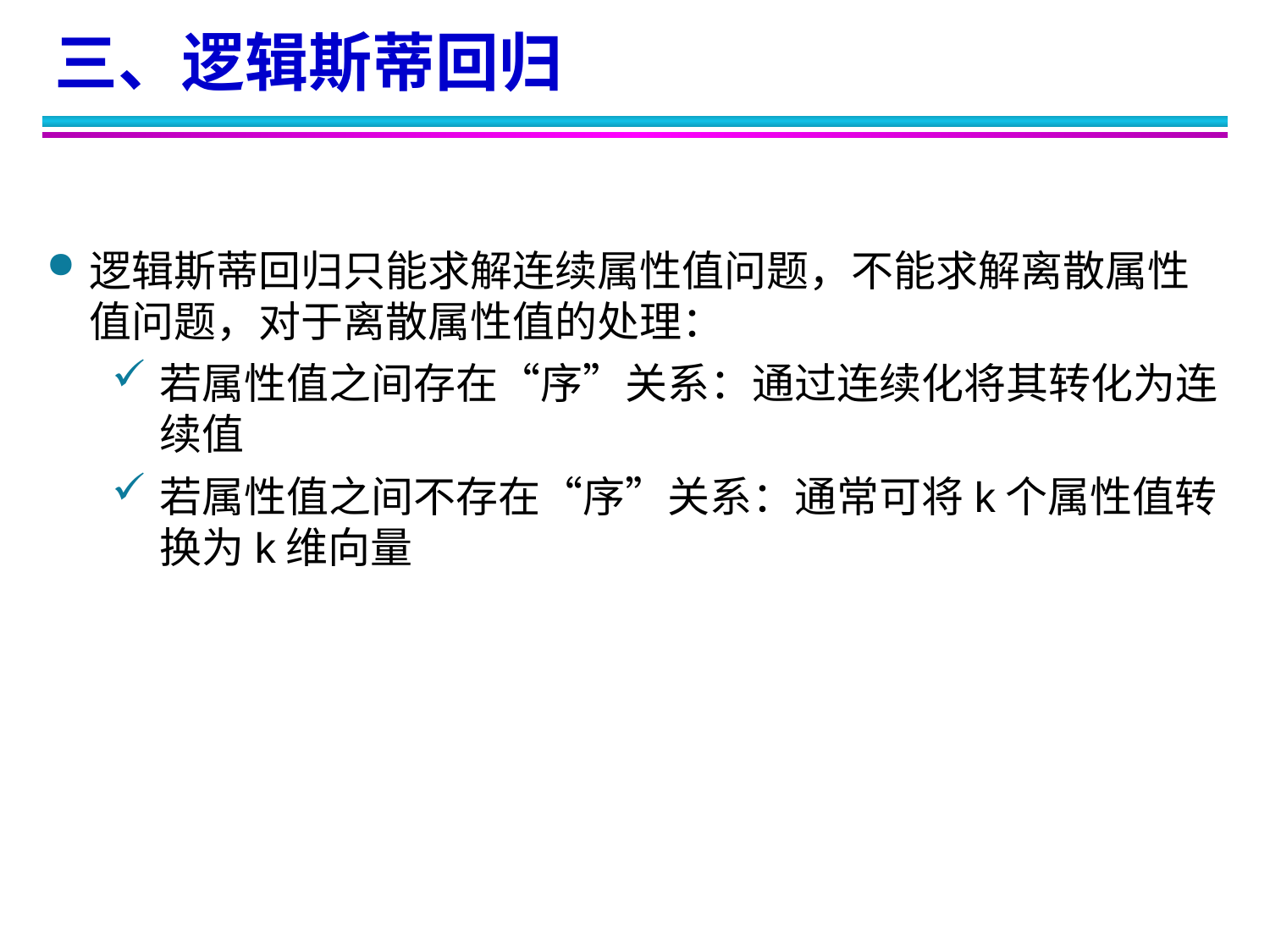

三、逻辑斯蒂回归

逻辑斯蒂回归只能求解连续属性值问题，不能求解离散属性值问题，对于离散属性值的处理：
若属性值之间存在“序”关系：通过连续化将其转化为连续值
若属性值之间不存在“序”关系：通常可将k个属性值转换为k维向量